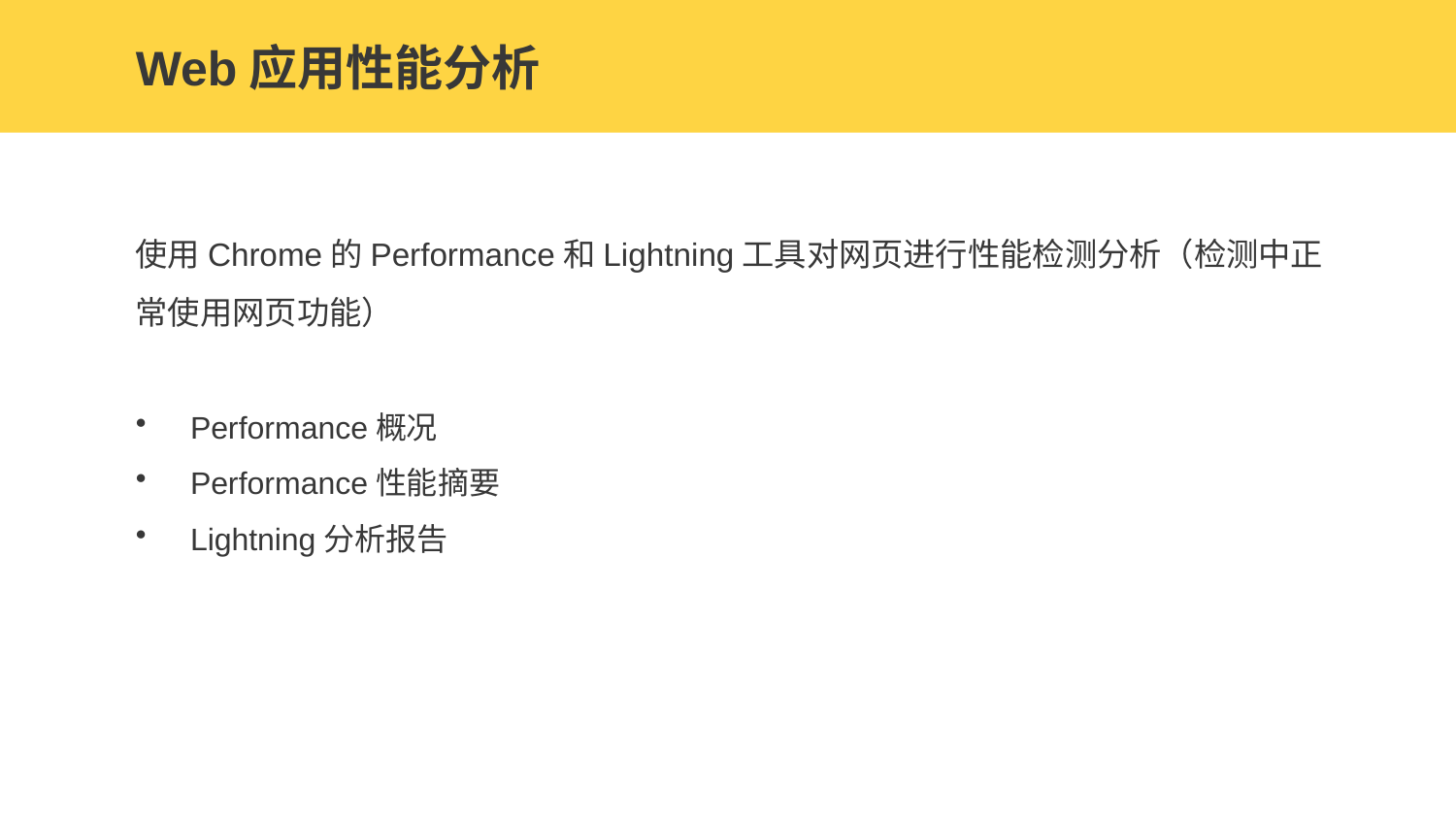

Web应用性能分析
使用Chrome的Performance和Lightning工具对网页进行性能检测分析（检测中正常使用网页功能）

Performance概况
Performance性能摘要
Lightning分析报告